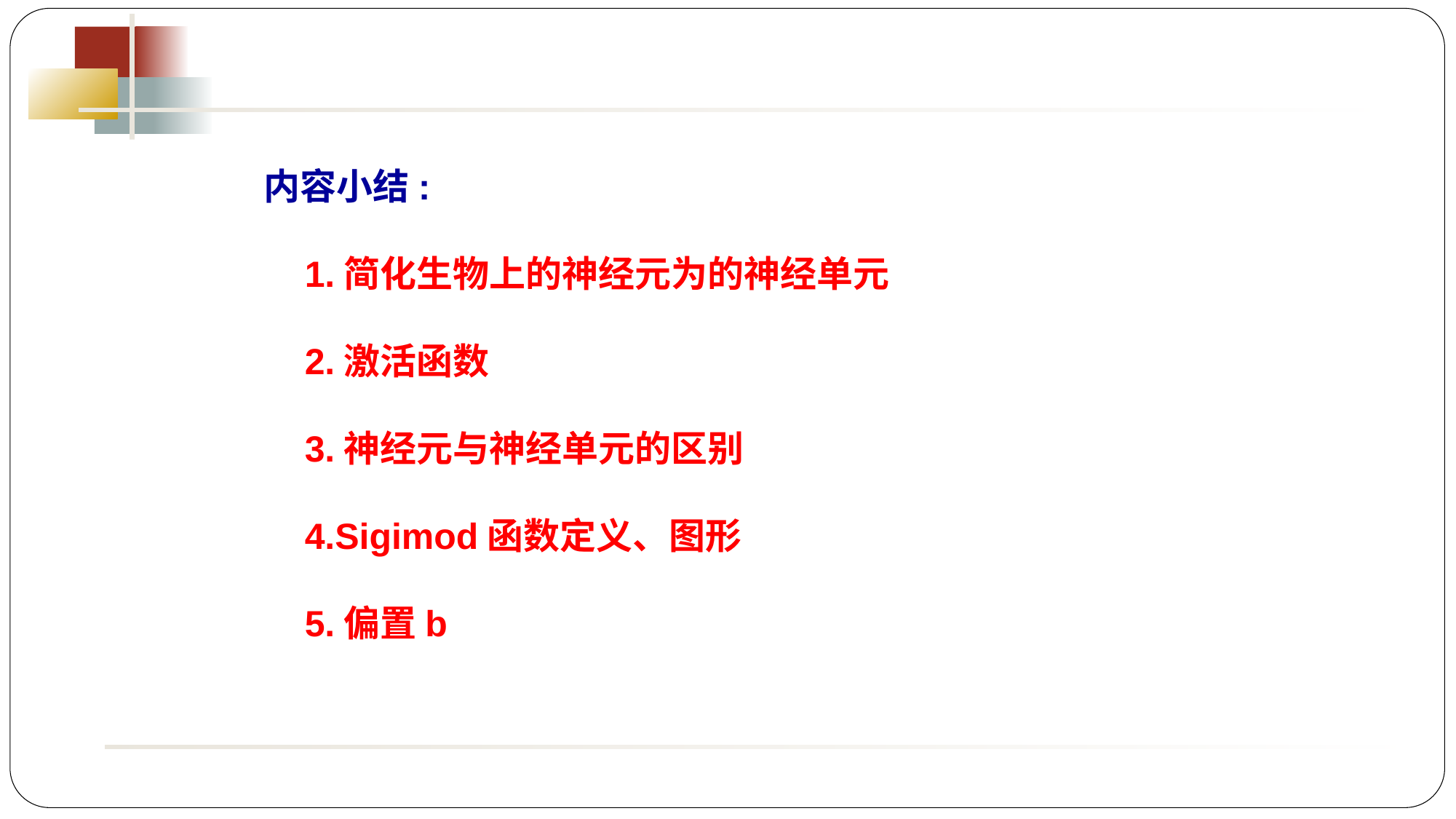

内容小结:
    1.简化生物上的神经元为的神经单元
    2.激活函数
    3.神经元与神经单元的区别
    4.Sigimod函数定义、图形
    5.偏置b